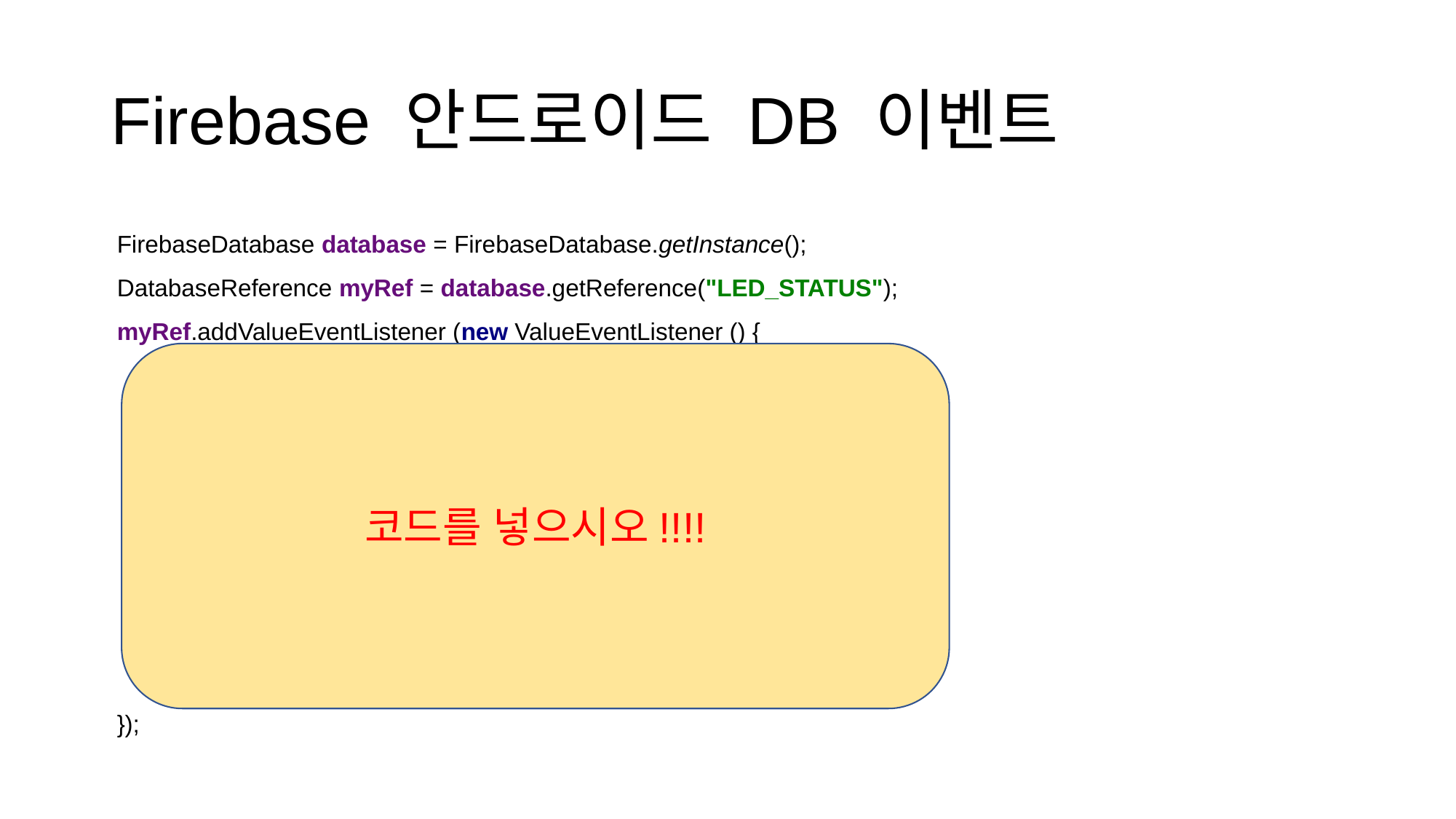

# Firebase 안드로이드 DB 이벤트
FirebaseDatabase database = FirebaseDatabase.getInstance();
DatabaseReference myRef = database.getReference("LED_STATUS");
myRef.addValueEventListener (new ValueEventListener () {
    @Override
    public void onDataChange(@NonNull DataSnapshot dataSnapshot) {
        String ledState = dataSnapshot.getValue (String.class);
        textView.setText ("LED is " + ledState);
    }
    @Override
    public void onCancelled(@NonNull DatabaseError databaseError) {
    }
});

코드를 넣으시오!!!!